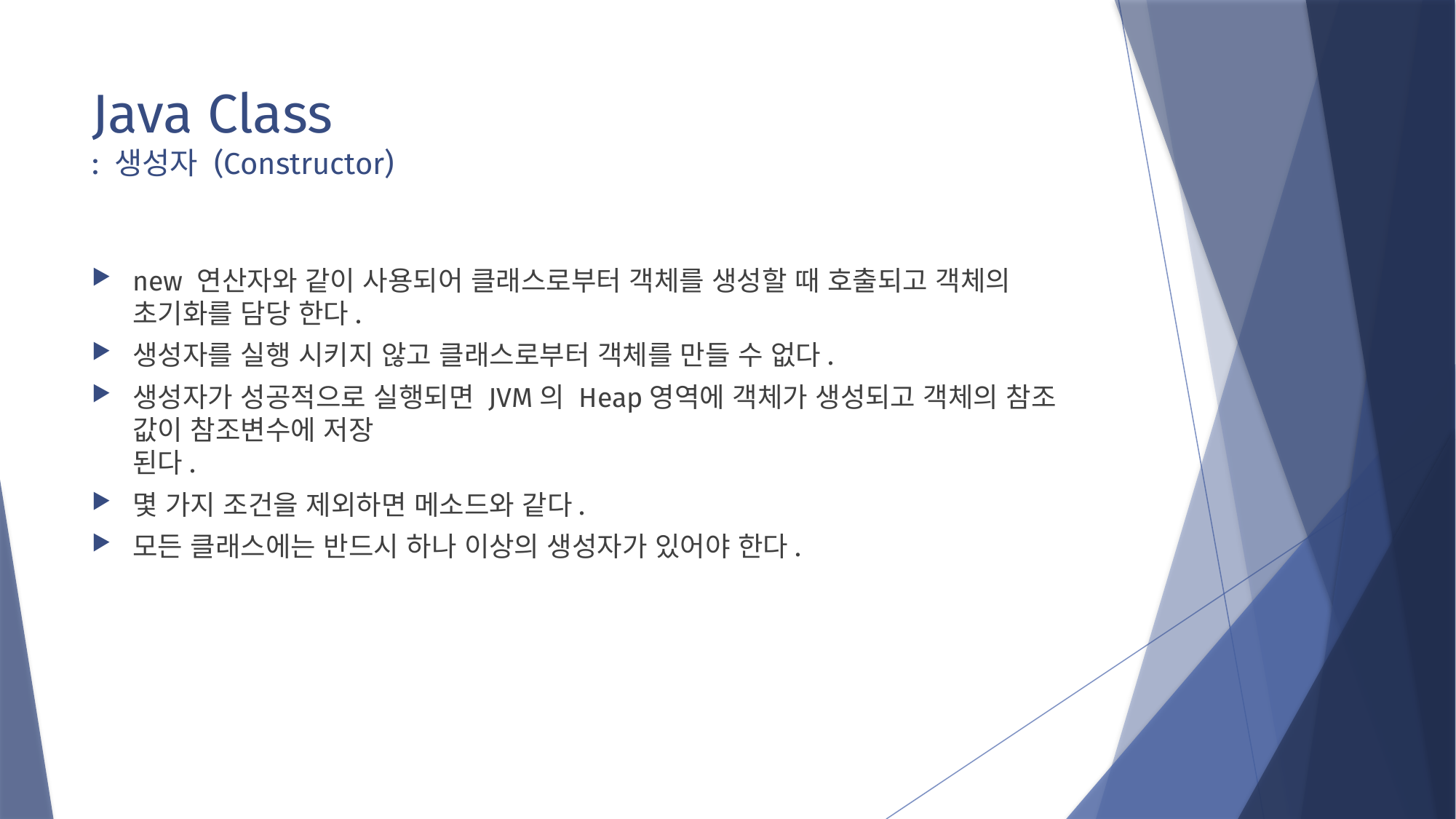

# Java Class : 생성자 (Constructor)
new 연산자와 같이 사용되어 클래스로부터 객체를 생성할 때 호출되고 객체의 초기화를 담당 한다.
생성자를 실행 시키지 않고 클래스로부터 객체를 만들 수 없다.
생성자가 성공적으로 실행되면 JVM의 Heap영역에 객체가 생성되고 객체의 참조 값이 참조변수에 저장
된다.
몇 가지 조건을 제외하면 메소드와 같다.
모든 클래스에는 반드시 하나 이상의 생성자가 있어야 한다.